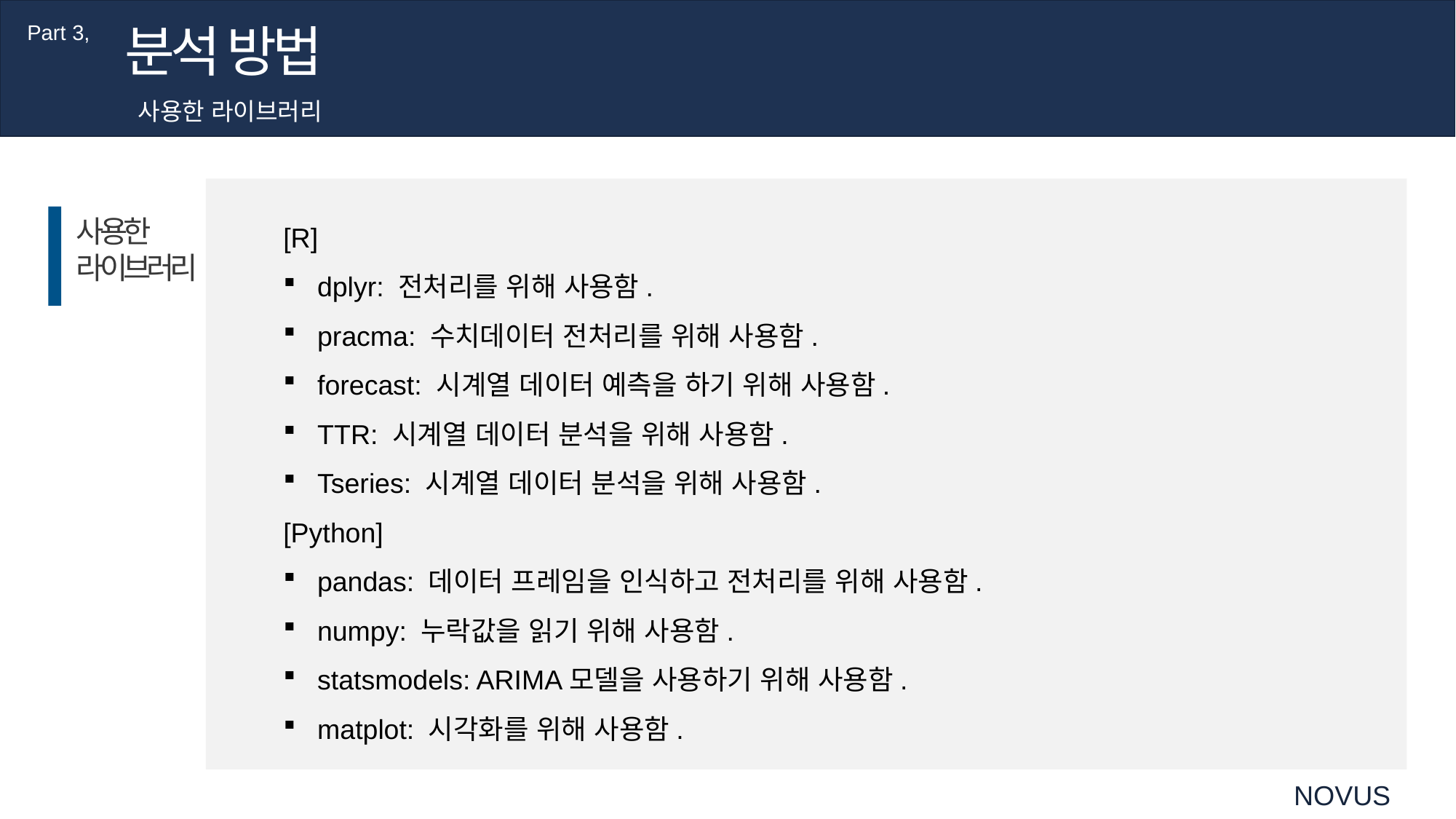

분석 방법
Part 3,
사용한 라이브러리

[R]
dplyr: 전처리를 위해 사용함.
pracma: 수치데이터 전처리를 위해 사용함.
forecast: 시계열 데이터 예측을 하기 위해 사용함.
TTR: 시계열 데이터 분석을 위해 사용함.
Tseries: 시계열 데이터 분석을 위해 사용함.
[Python]
pandas: 데이터 프레임을 인식하고 전처리를 위해 사용함.
numpy: 누락값을 읽기 위해 사용함.
statsmodels: ARIMA모델을 사용하기 위해 사용함.
matplot: 시각화를 위해 사용함.

사용한
라이브러리
NOVUS